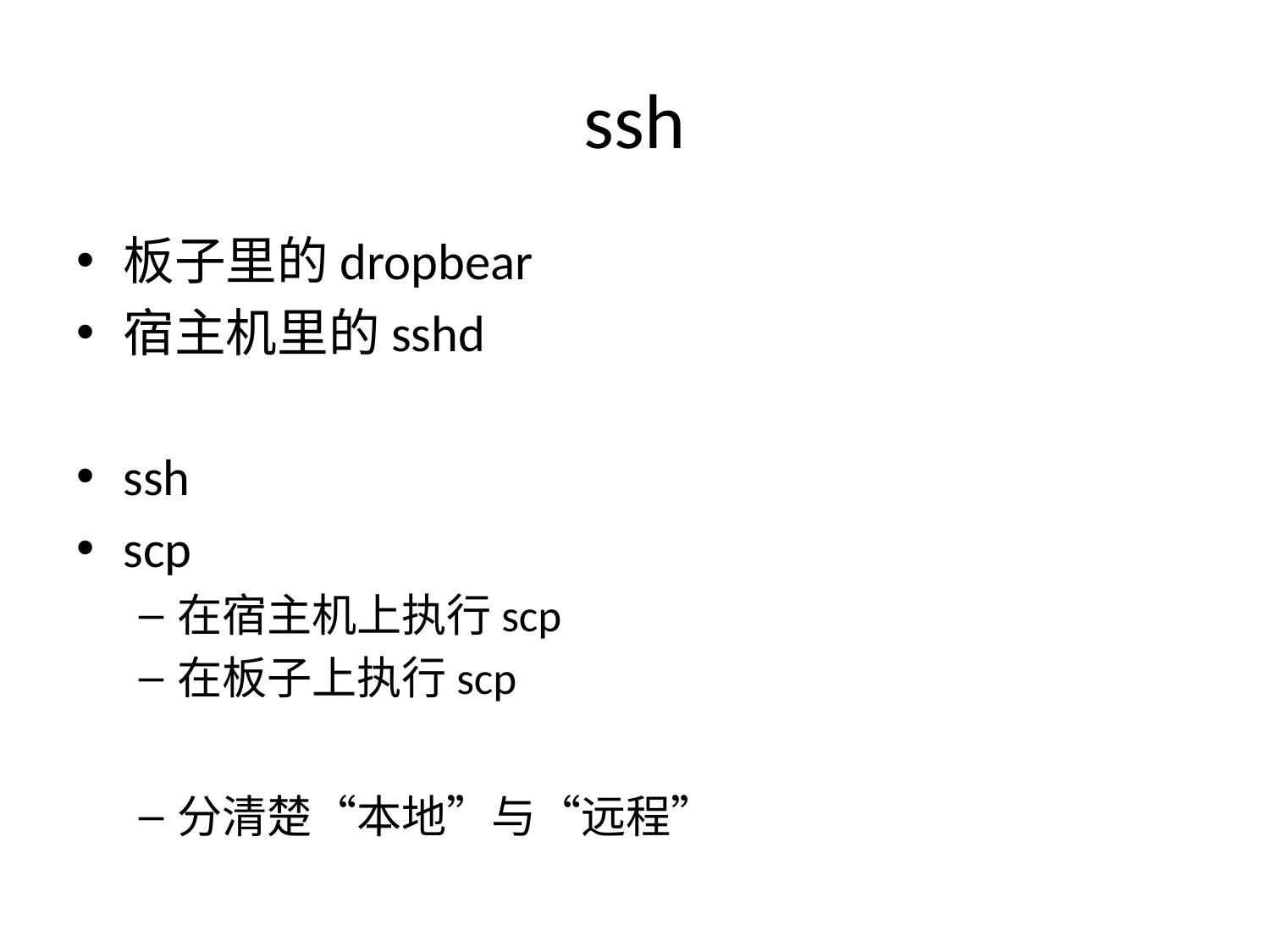

# ssh
板子里的dropbear
宿主机里的sshd

ssh
scp
在宿主机上执行scp
在板子上执行scp

分清楚“本地”与“远程”